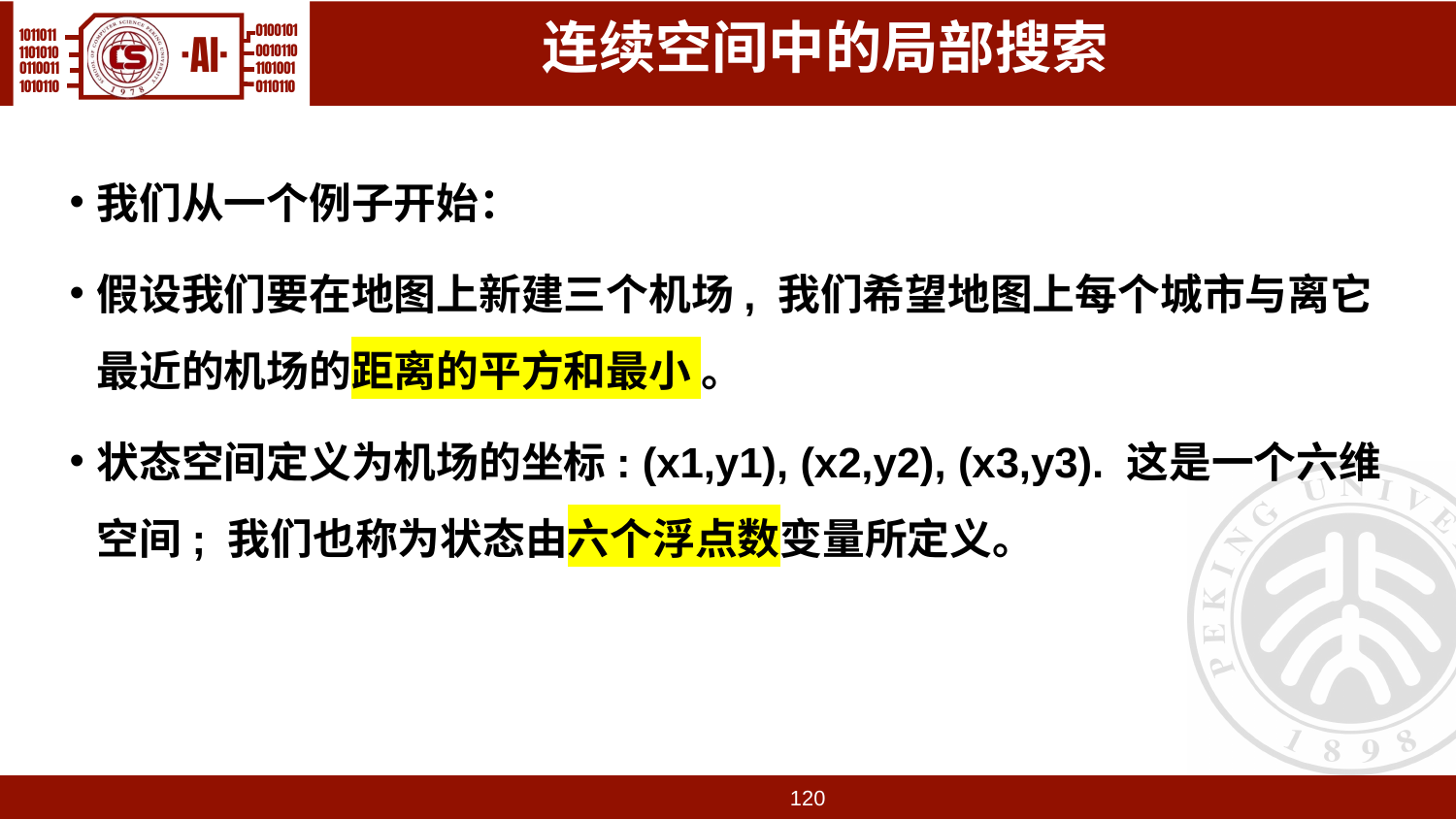

# 连续空间中的局部搜索
我们从一个例子开始：
假设我们要在地图上新建三个机场, 我们希望地图上每个城市与离它最近的机场的距离的平方和最小 。
状态空间定义为机场的坐标: (x1,y1), (x2,y2), (x3,y3). 这是一个六维空间; 我们也称为状态由六个浮点数变量所定义。

120